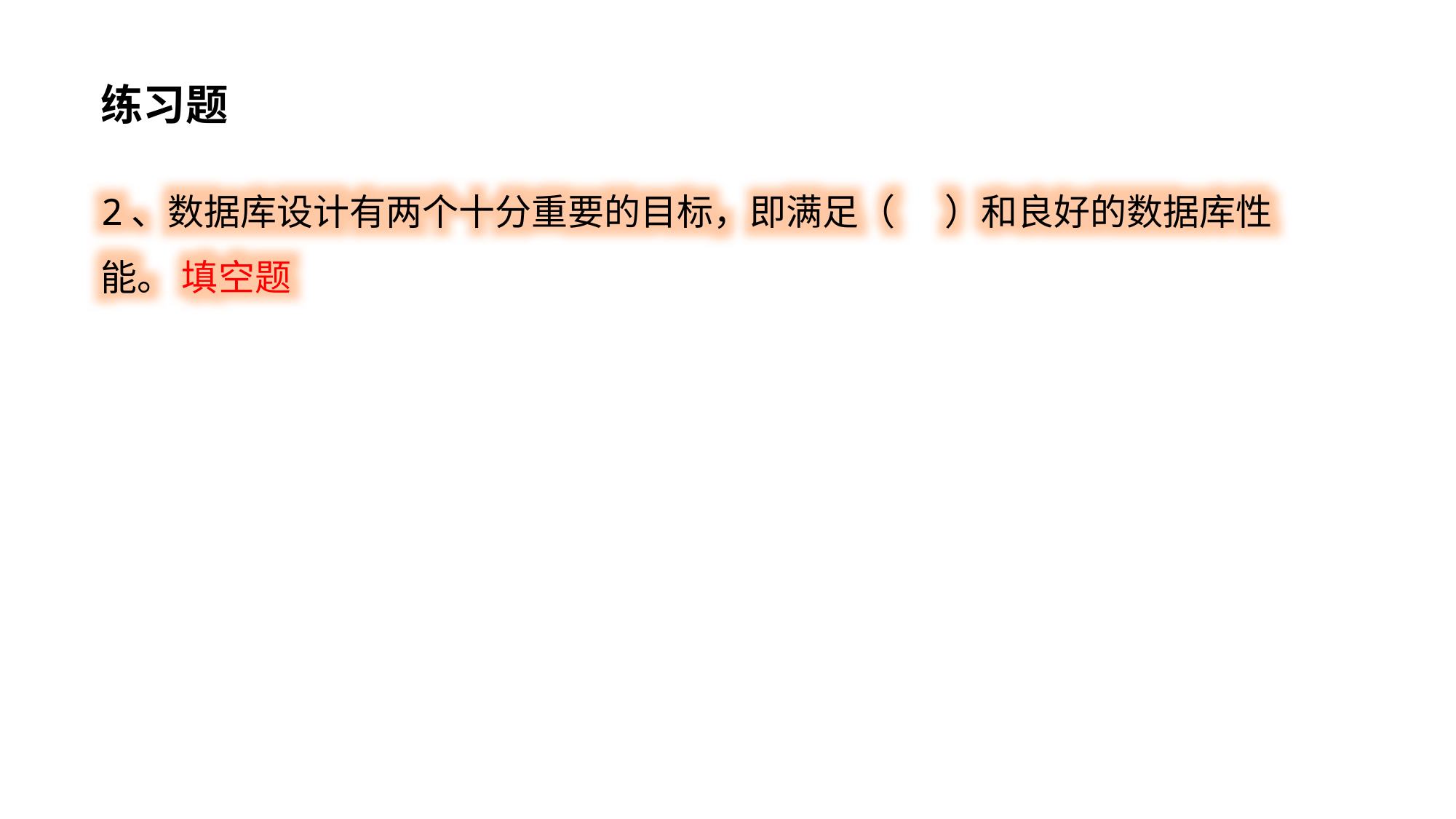

练习题
2、数据库设计有两个十分重要的目标，即满足（      ）和良好的数据库性能。 填空题